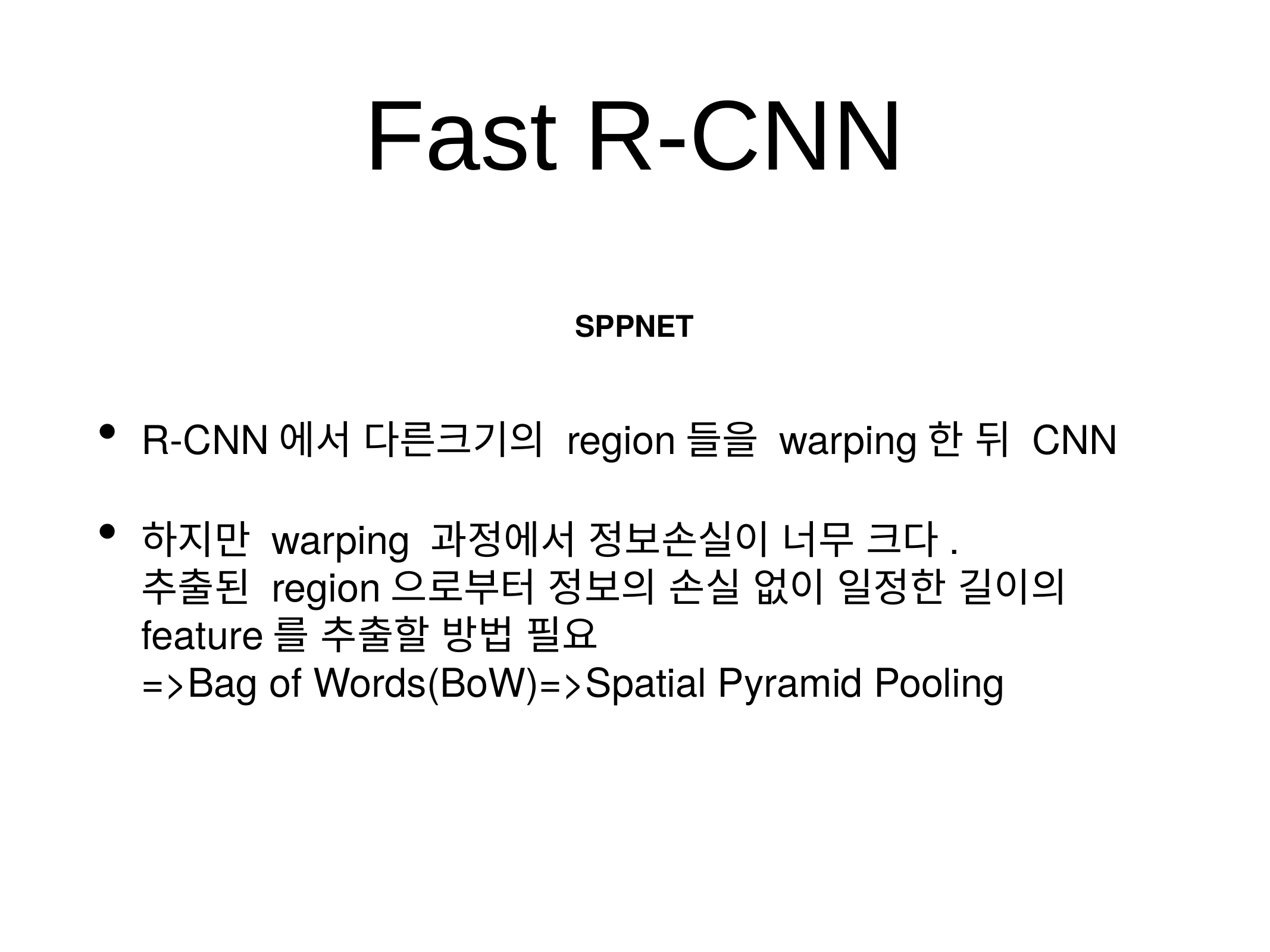

# Fast R-CNN
R-CNN에서 다른크기의 region들을 warping한 뒤 CNN
하지만 warping 과정에서 정보손실이 너무 크다.
추출된 region으로부터 정보의 손실 없이 일정한 길이의 feature를 추출할 방법 필요
=>Bag of Words(BoW)=>Spatial Pyramid Pooling
SPPNET